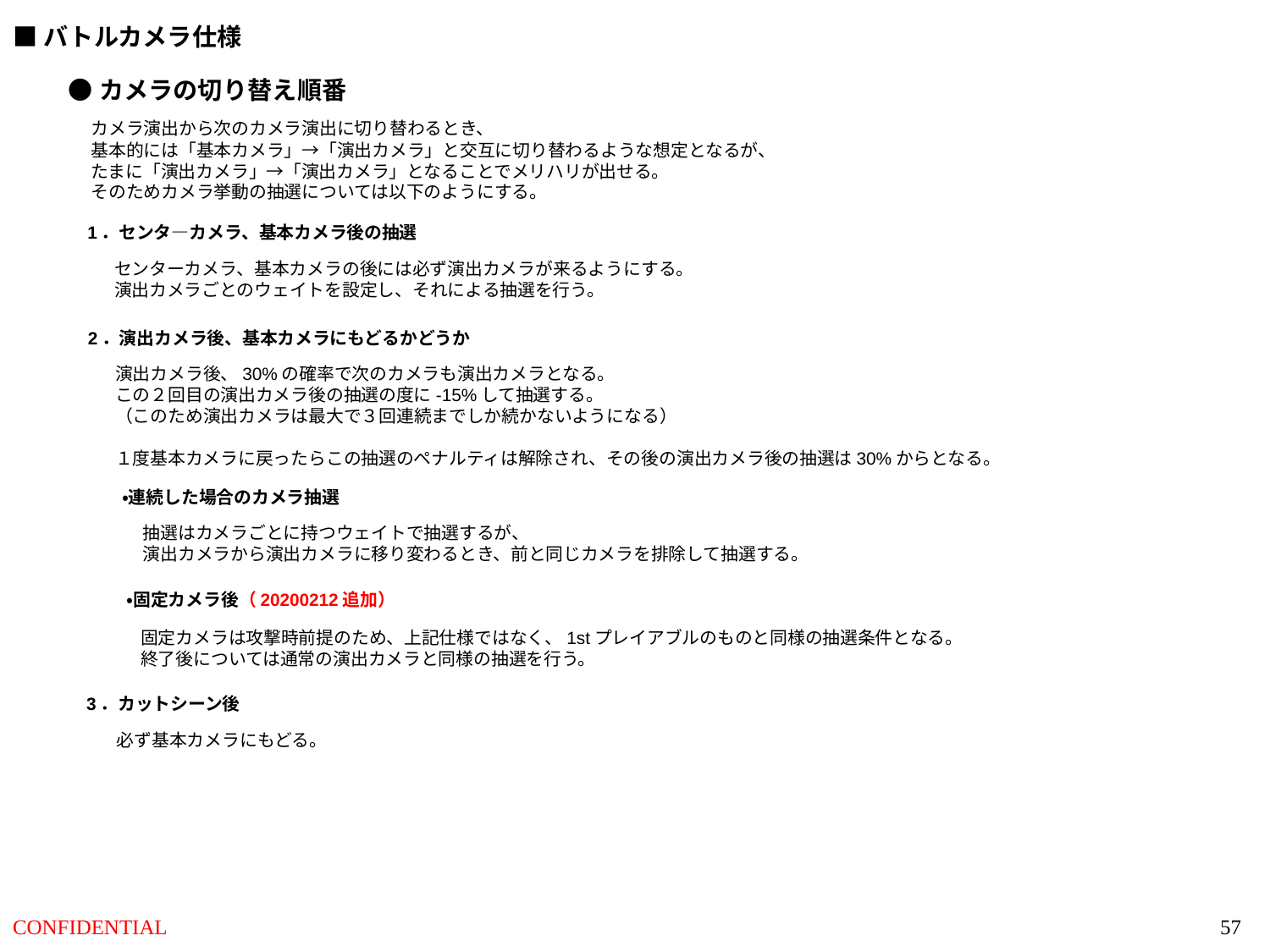

■バトルカメラ仕様
●カメラの切り替え順番
カメラ演出から次のカメラ演出に切り替わるとき、
基本的には「基本カメラ」→「演出カメラ」と交互に切り替わるような想定となるが、
たまに「演出カメラ」→「演出カメラ」となることでメリハリが出せる。
そのためカメラ挙動の抽選については以下のようにする。
1．センタ―カメラ、基本カメラ後の抽選
センターカメラ、基本カメラの後には必ず演出カメラが来るようにする。
演出カメラごとのウェイトを設定し、それによる抽選を行う。
2．演出カメラ後、基本カメラにもどるかどうか
演出カメラ後、30%の確率で次のカメラも演出カメラとなる。
この２回目の演出カメラ後の抽選の度に-15%して抽選する。
（このため演出カメラは最大で３回連続までしか続かないようになる）

１度基本カメラに戻ったらこの抽選のペナルティは解除され、その後の演出カメラ後の抽選は30%からとなる。
・連続した場合のカメラ抽選
抽選はカメラごとに持つウェイトで抽選するが、
演出カメラから演出カメラに移り変わるとき、前と同じカメラを排除して抽選する。
・固定カメラ後（20200212追加）
固定カメラは攻撃時前提のため、上記仕様ではなく、1stプレイアブルのものと同様の抽選条件となる。
終了後については通常の演出カメラと同様の抽選を行う。
3．カットシーン後
必ず基本カメラにもどる。
57
CONFIDENTIAL